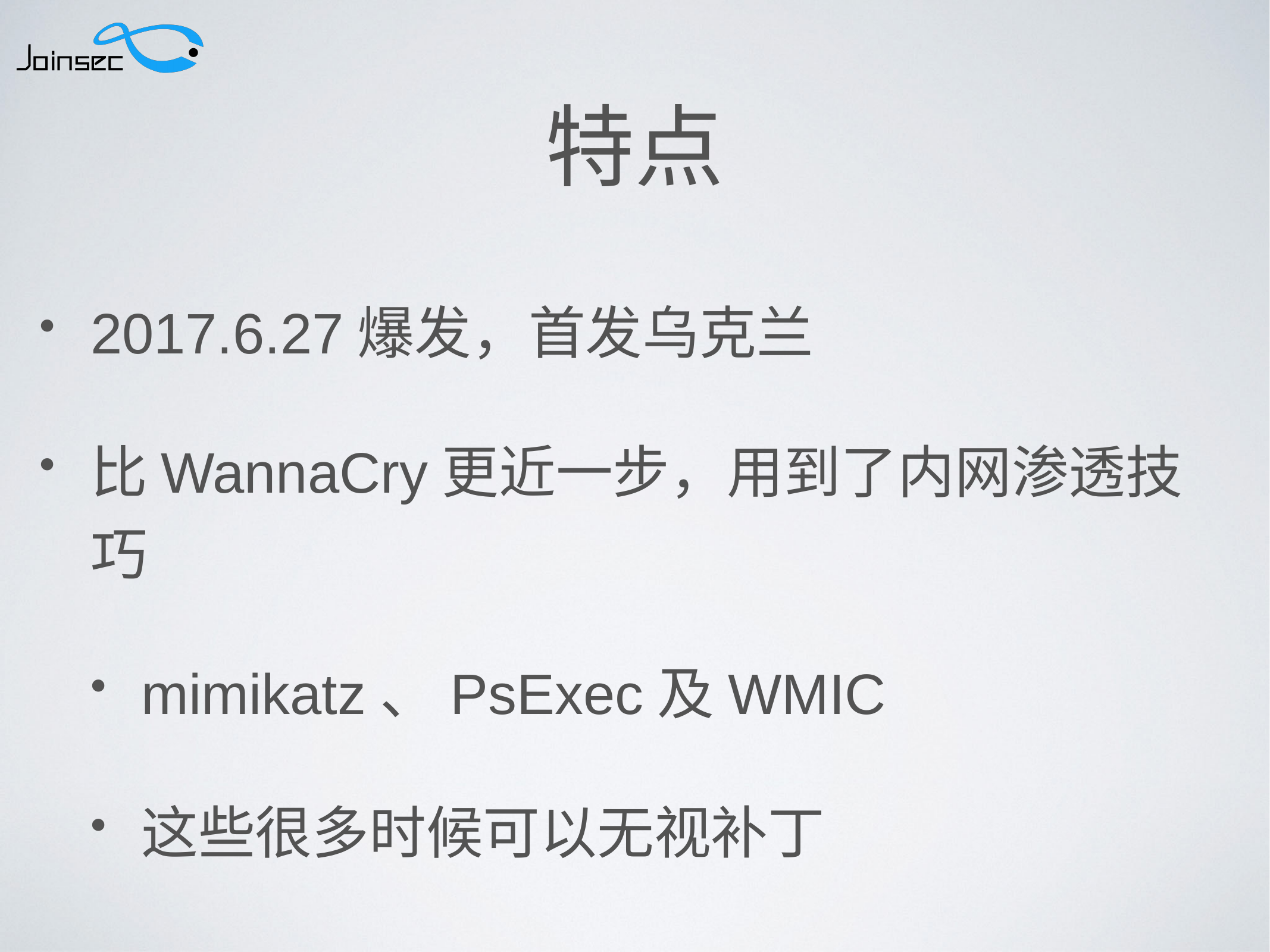

# 特点
2017.6.27爆发，首发乌克兰
比WannaCry更近一步，用到了内网渗透技巧
mimikatz、PsExec及WMIC
这些很多时候可以无视补丁